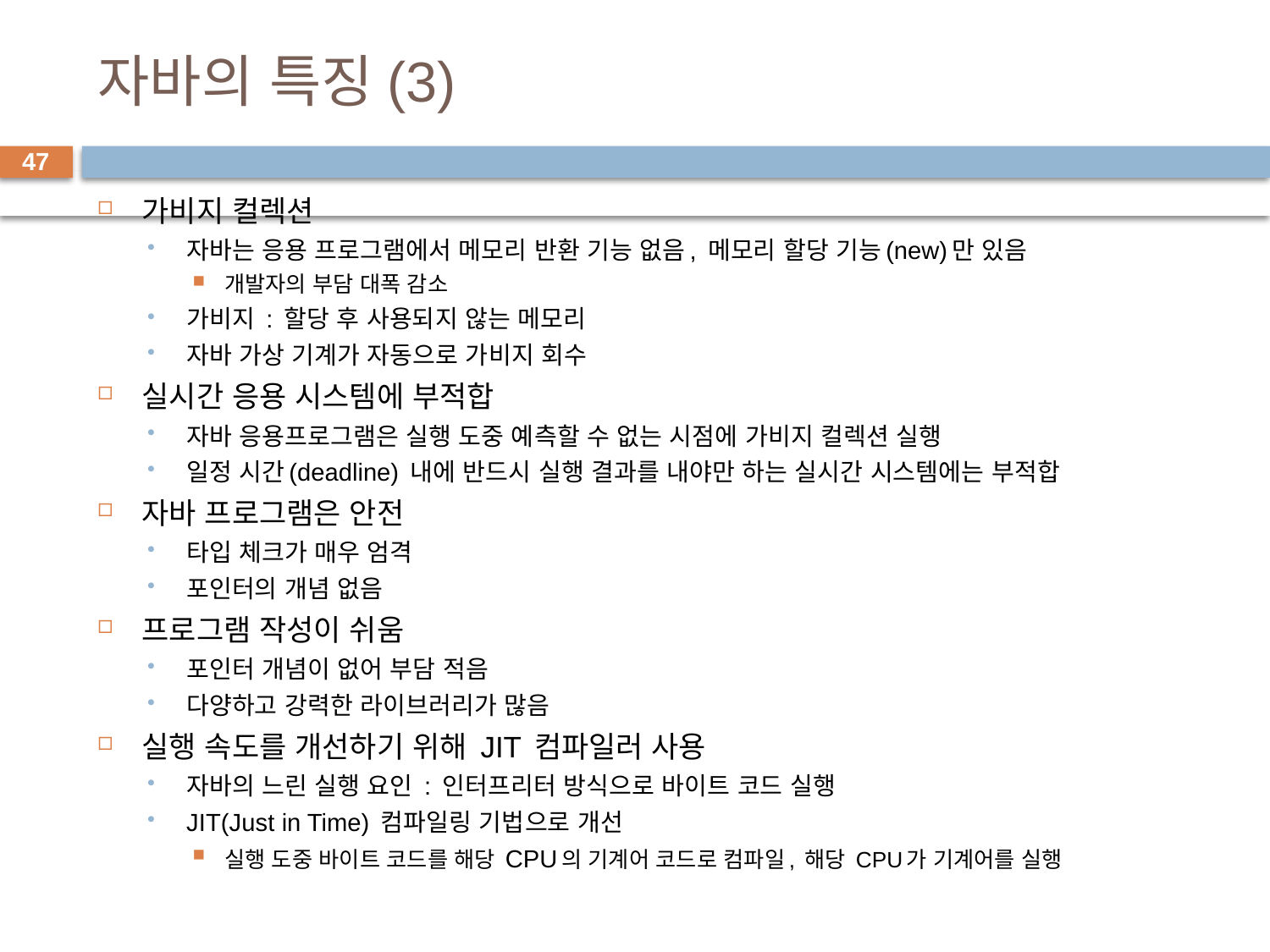

# 자바의 특징(3)
47
가비지 컬렉션
자바는 응용 프로그램에서 메모리 반환 기능 없음, 메모리 할당 기능(new)만 있음
개발자의 부담 대폭 감소
가비지 : 할당 후 사용되지 않는 메모리
자바 가상 기계가 자동으로 가비지 회수
실시간 응용 시스템에 부적합
자바 응용프로그램은 실행 도중 예측할 수 없는 시점에 가비지 컬렉션 실행
일정 시간(deadline) 내에 반드시 실행 결과를 내야만 하는 실시간 시스템에는 부적합
자바 프로그램은 안전
타입 체크가 매우 엄격
포인터의 개념 없음
프로그램 작성이 쉬움
포인터 개념이 없어 부담 적음
다양하고 강력한 라이브러리가 많음
실행 속도를 개선하기 위해 JIT 컴파일러 사용
자바의 느린 실행 요인 : 인터프리터 방식으로 바이트 코드 실행
JIT(Just in Time) 컴파일링 기법으로 개선
실행 도중 바이트 코드를 해당 CPU의 기계어 코드로 컴파일, 해당 CPU가 기계어를 실행